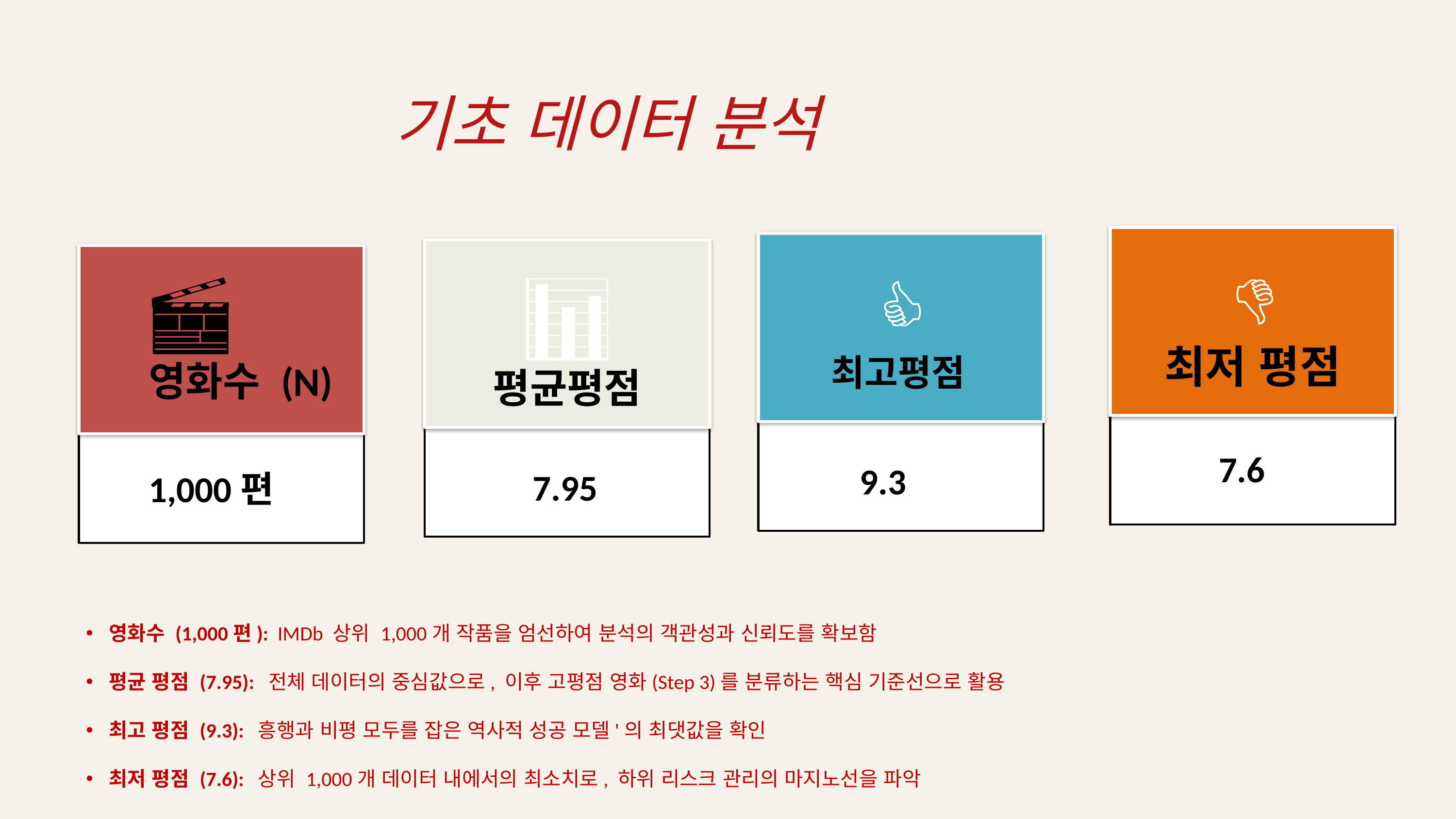

기초 데이터 분석

 👎
최저 평점

 👍
최고평점

📊
평균평점

🎬
영화수 (N)
7.6
9.3
7.95
1,000편

영화수 (1,000편):  IMDb 상위 1,000개 작품을 엄선하여 분석의 객관성과 신뢰도를 확보함
평균 평점 (7.95):  전체 데이터의 중심값으로, 이후 고평점 영화(Step 3)를 분류하는 핵심 기준선으로 활용
최고 평점 (9.3):  흥행과 비평 모두를 잡은 역사적 성공 모델'의 최댓값을 확인
최저 평점 (7.6):  상위 1,000개 데이터 내에서의 최소치로, 하위 리스크 관리의 마지노선을 파악